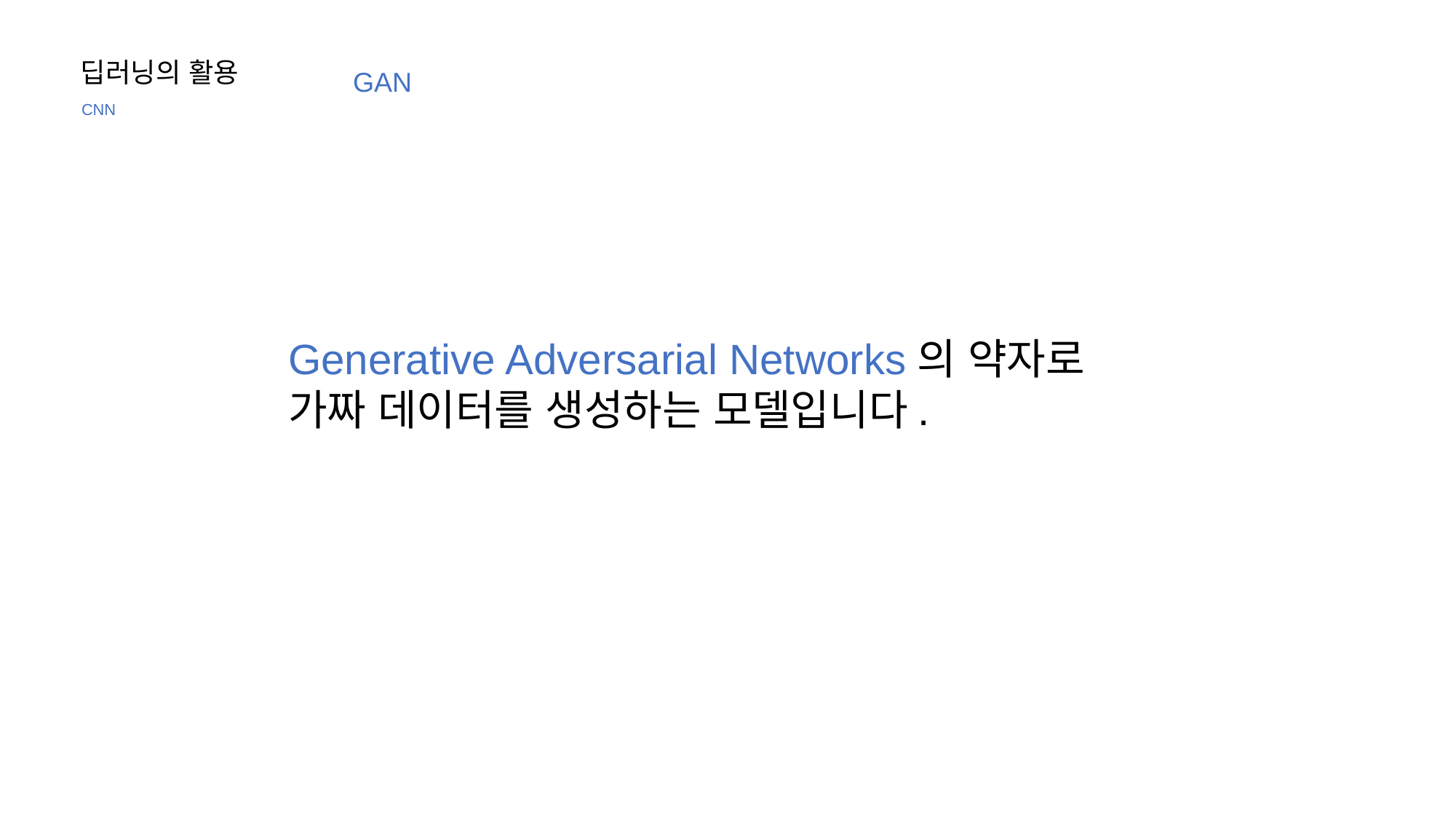

딥러닝의 활용
GAN
CNN
Generative Adversarial Networks의 약자로 가짜 데이터를 생성하는 모델입니다.